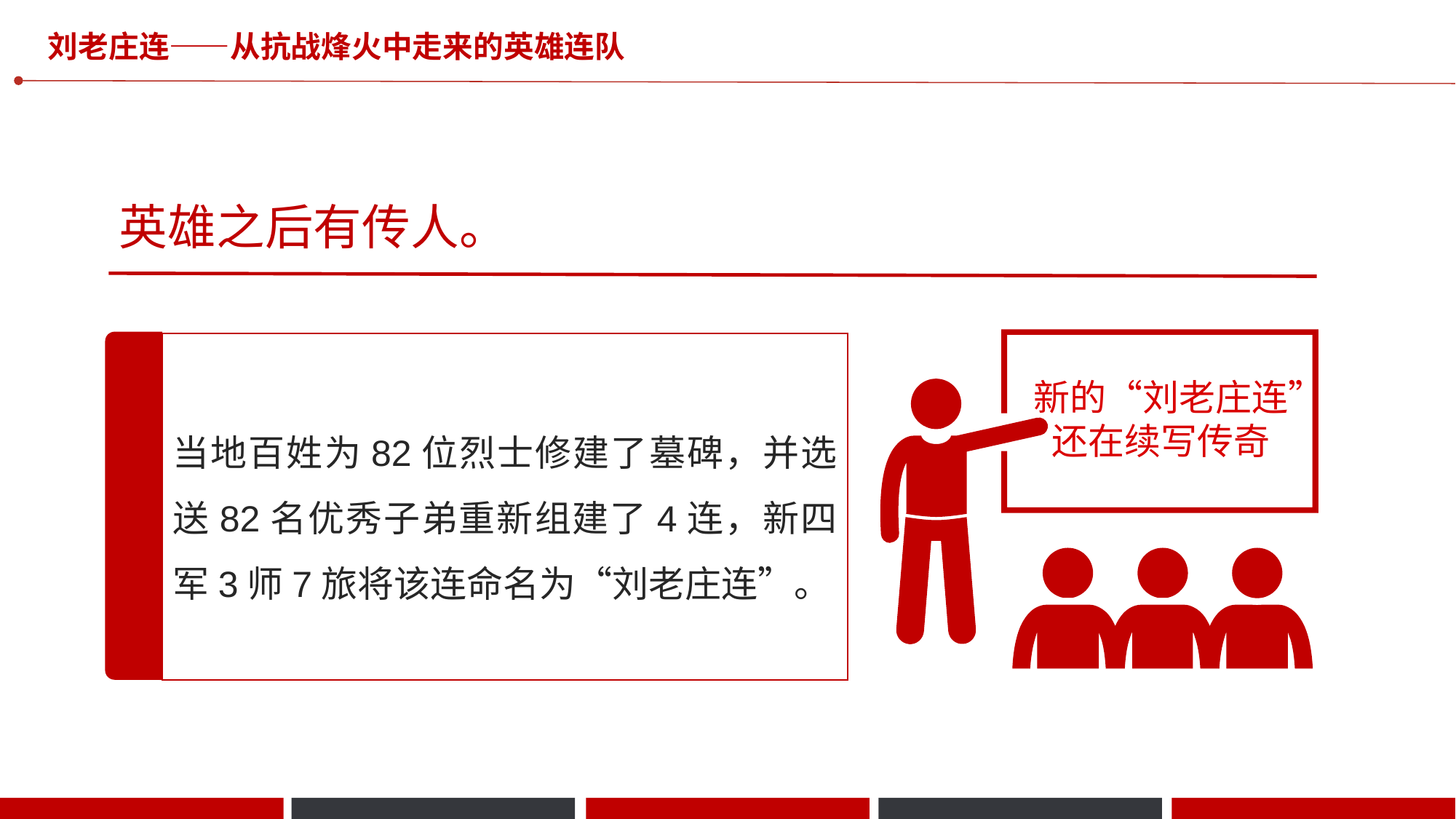

英雄之后有传人。

　新的“刘老庄连”
还在续写传奇
当地百姓为82位烈士修建了墓碑，并选送82名优秀子弟重新组建了4连，新四军3师7旅将该连命名为“刘老庄连”。